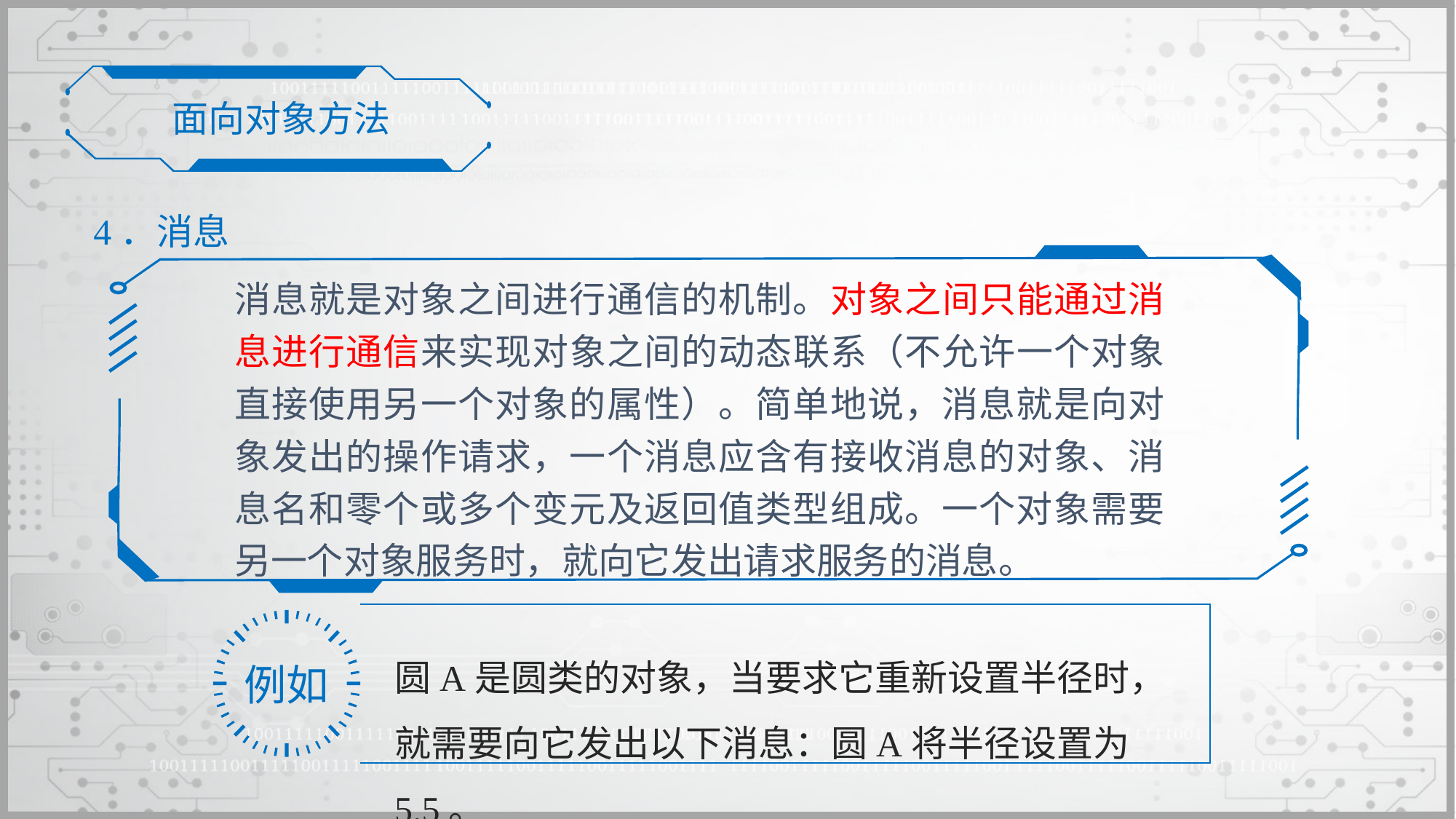

面向对象方法
4．消息

消息就是对象之间进行通信的机制。对象之间只能通过消息进行通信来实现对象之间的动态联系（不允许一个对象直接使用另一个对象的属性）。简单地说，消息就是向对象发出的操作请求，一个消息应含有接收消息的对象、消息名和零个或多个变元及返回值类型组成。一个对象需要另一个对象服务时，就向它发出请求服务的消息。

圆A是圆类的对象，当要求它重新设置半径时，就需要向它发出以下消息：圆A将半径设置为5.5。

例如